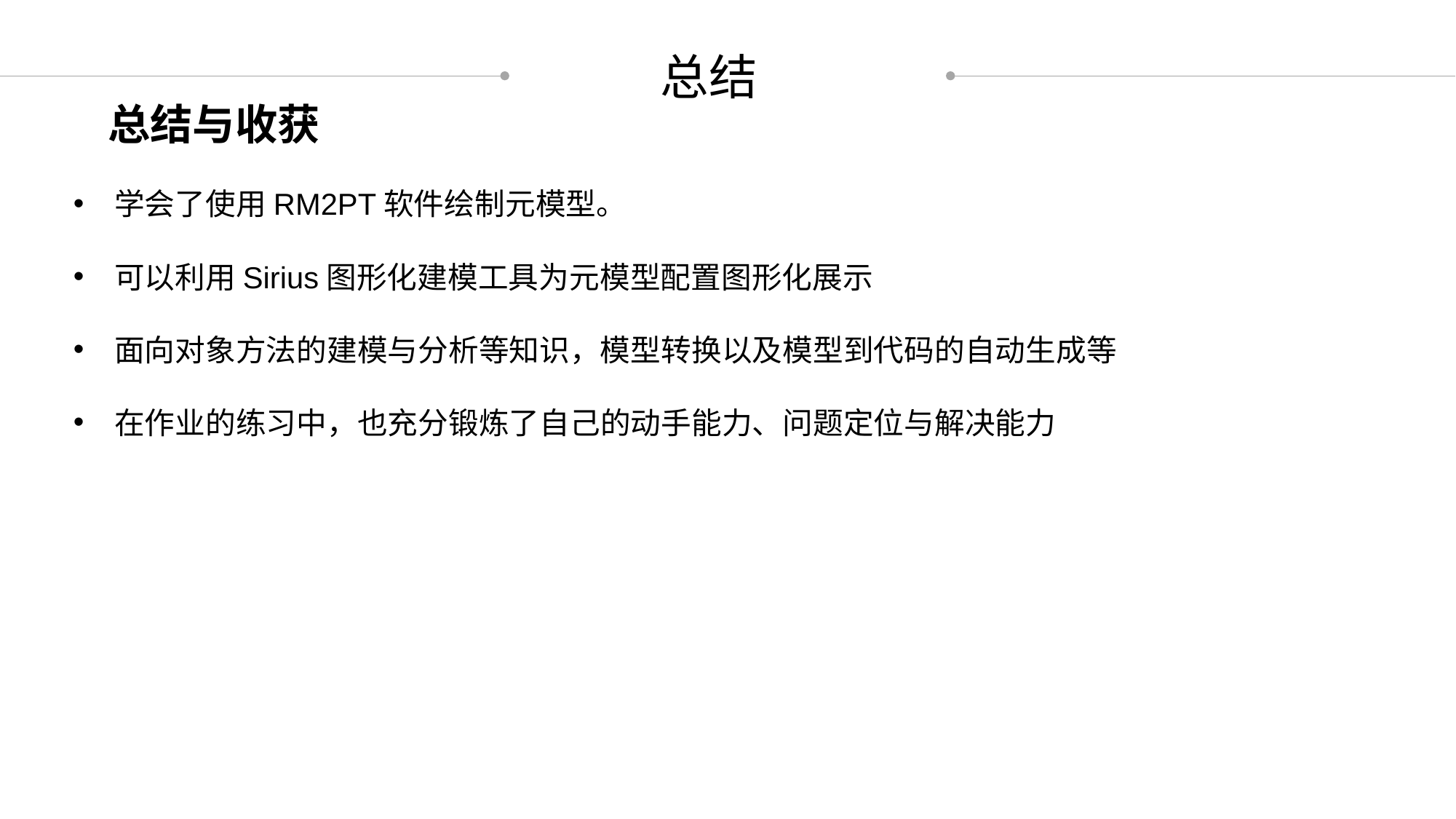

总结
总结与收获
学会了使用RM2PT软件绘制元模型。

可以利用Sirius图形化建模工具为元模型配置图形化展示

面向对象方法的建模与分析等知识，模型转换以及模型到代码的自动生成等

在作业的练习中，也充分锻炼了自己的动手能力、问题定位与解决能力